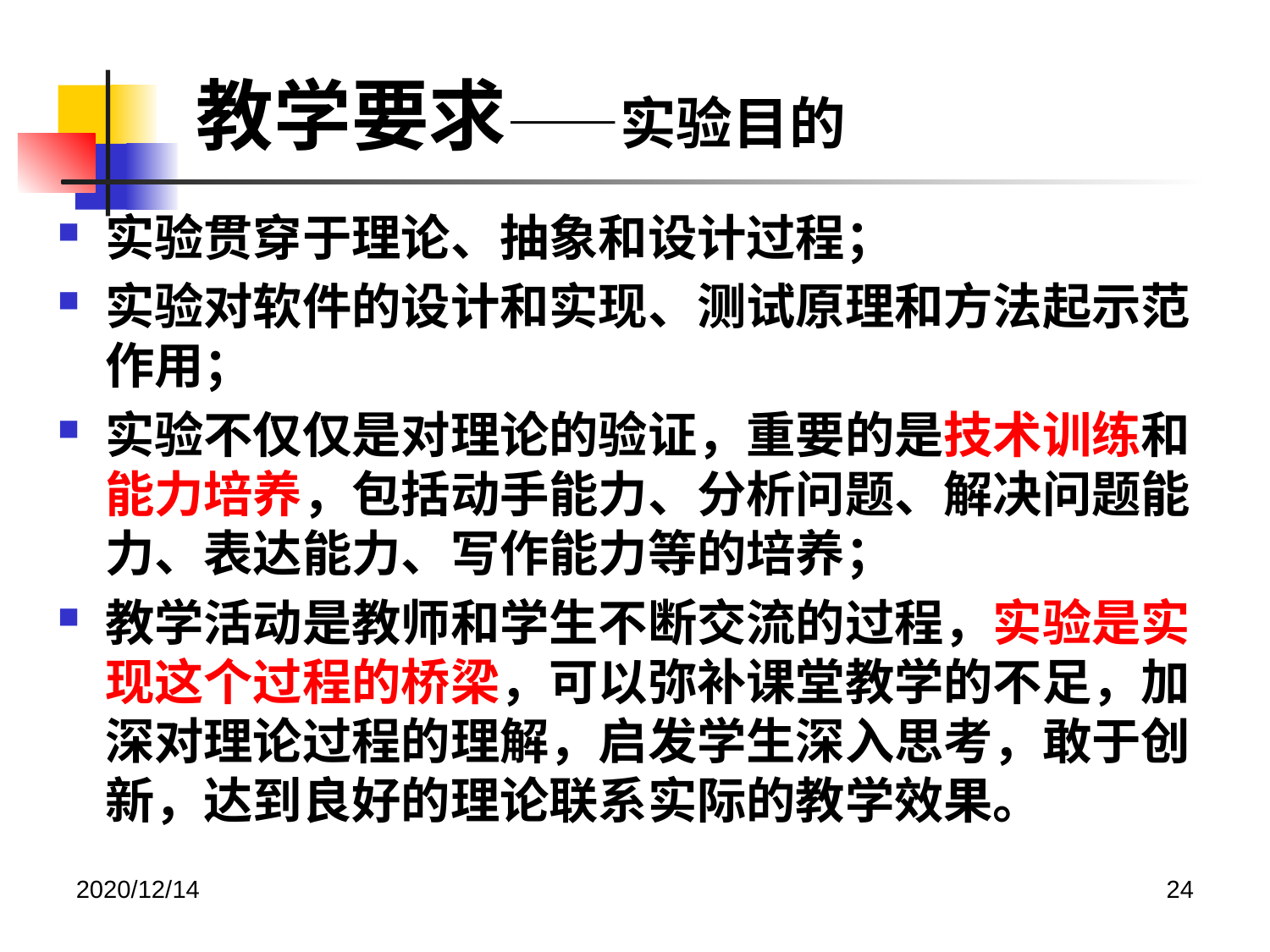

# 教学要求——实验目的
实验贯穿于理论、抽象和设计过程；
实验对软件的设计和实现、测试原理和方法起示范作用；
实验不仅仅是对理论的验证，重要的是技术训练和能力培养，包括动手能力、分析问题、解决问题能力、表达能力、写作能力等的培养；
教学活动是教师和学生不断交流的过程，实验是实现这个过程的桥梁，可以弥补课堂教学的不足，加深对理论过程的理解，启发学生深入思考，敢于创新，达到良好的理论联系实际的教学效果。
2020/12/14
24